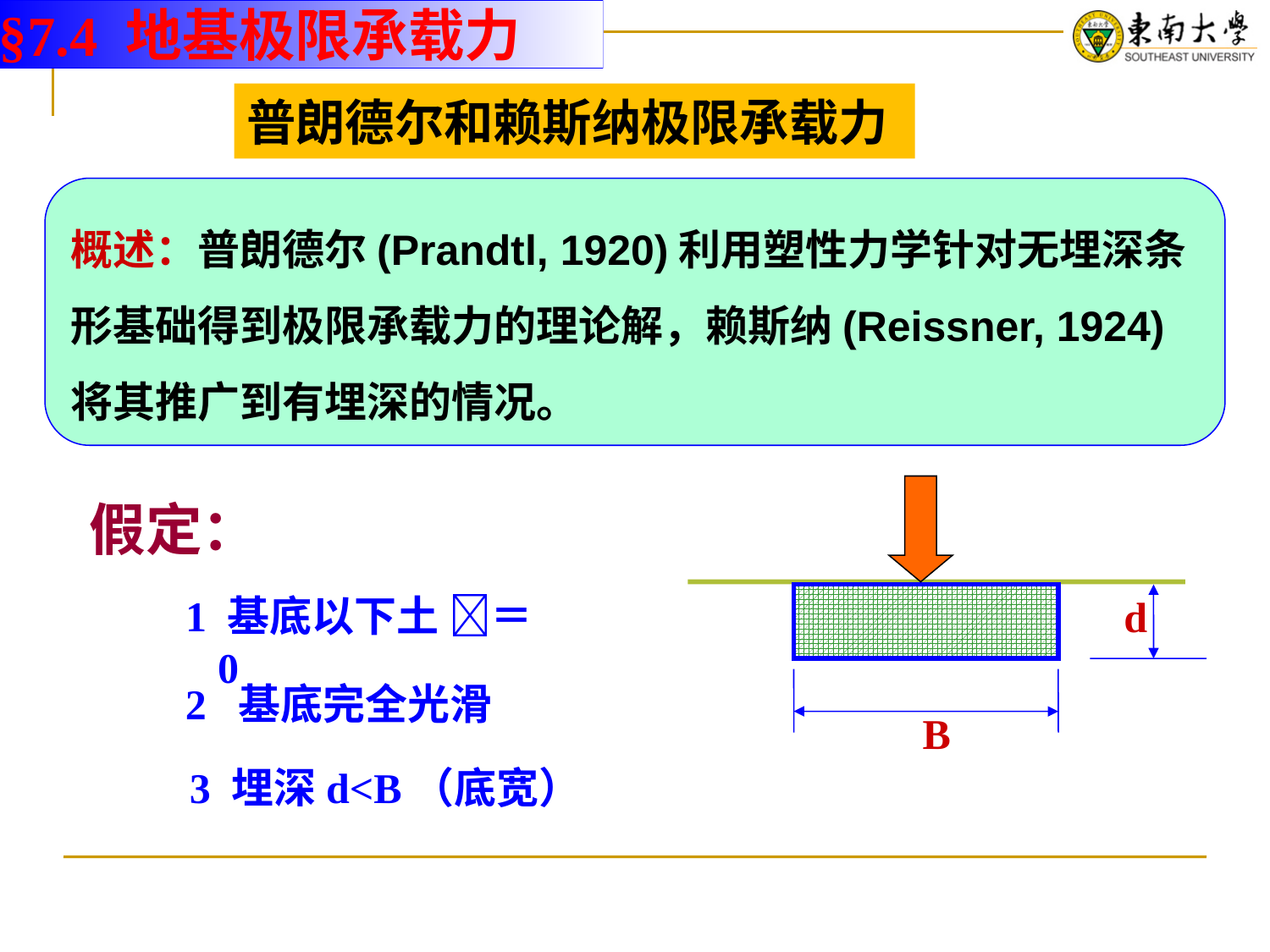

§7.4 地基极限承载力
普朗德尔和赖斯纳极限承载力
概述：普朗德尔(Prandtl, 1920)利用塑性力学针对无埋深条形基础得到极限承载力的理论解，赖斯纳(Reissner, 1924)将其推广到有埋深的情况。

d

B

假定：
 1 基底以下土 γ＝0
 2  基底完全光滑
 3 埋深d<B（底宽）